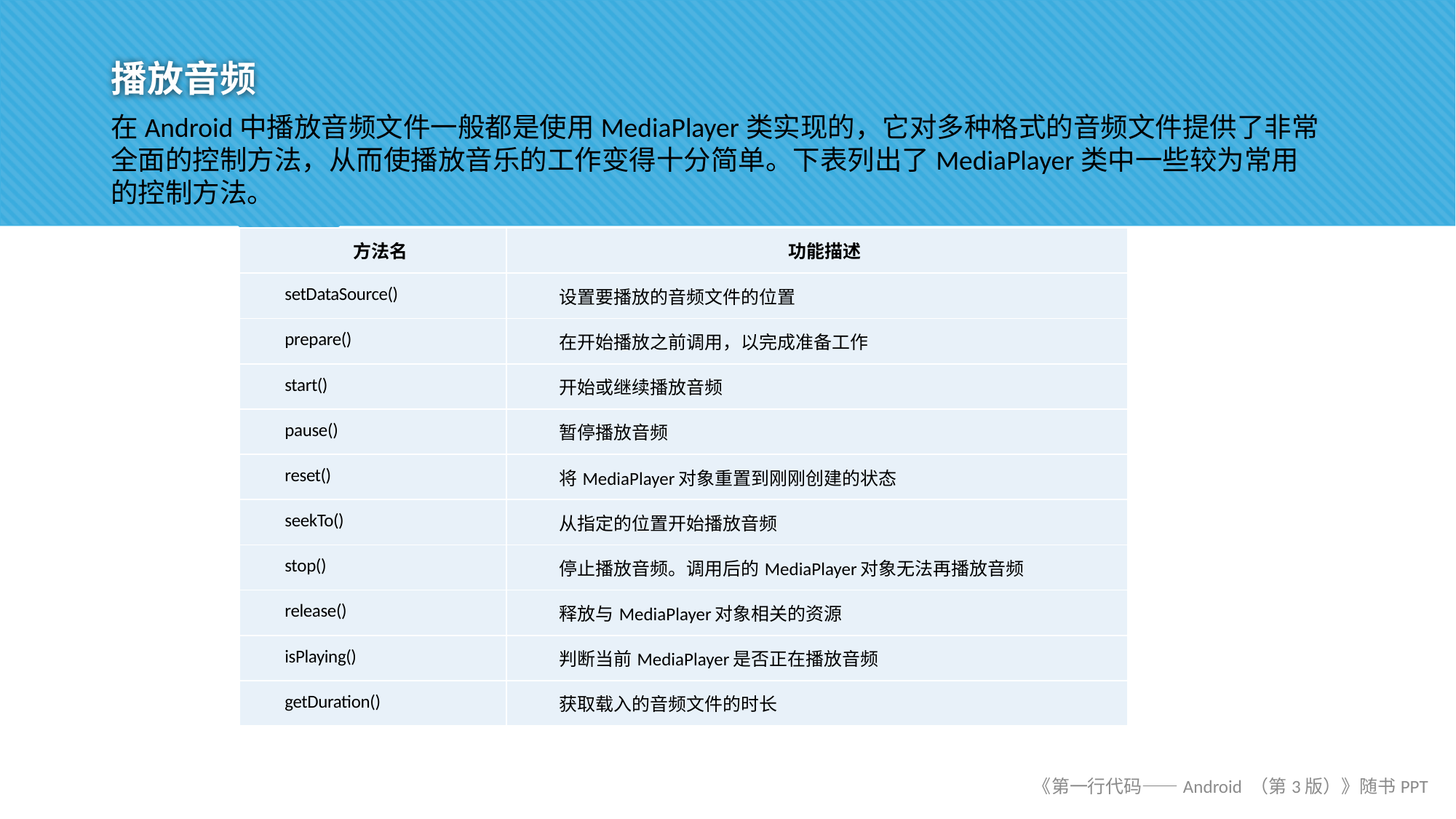

# 播放音频
在Android中播放音频文件一般都是使用MediaPlayer类实现的，它对多种格式的音频文件提供了非常全面的控制方法，从而使播放音乐的工作变得十分简单。下表列出了MediaPlayer类中一些较为常用的控制方法。
| 方法名 | 功能描述 |
| --- | --- |
| setDataSource() | 设置要播放的音频文件的位置 |
| prepare() | 在开始播放之前调用，以完成准备工作 |
| start() | 开始或继续播放音频 |
| pause() | 暂停播放音频 |
| reset() | 将MediaPlayer对象重置到刚刚创建的状态 |
| seekTo() | 从指定的位置开始播放音频 |
| stop() | 停止播放音频。调用后的MediaPlayer对象无法再播放音频 |
| release() | 释放与MediaPlayer对象相关的资源 |
| isPlaying() | 判断当前MediaPlayer是否正在播放音频 |
| getDuration() | 获取载入的音频文件的时长 |